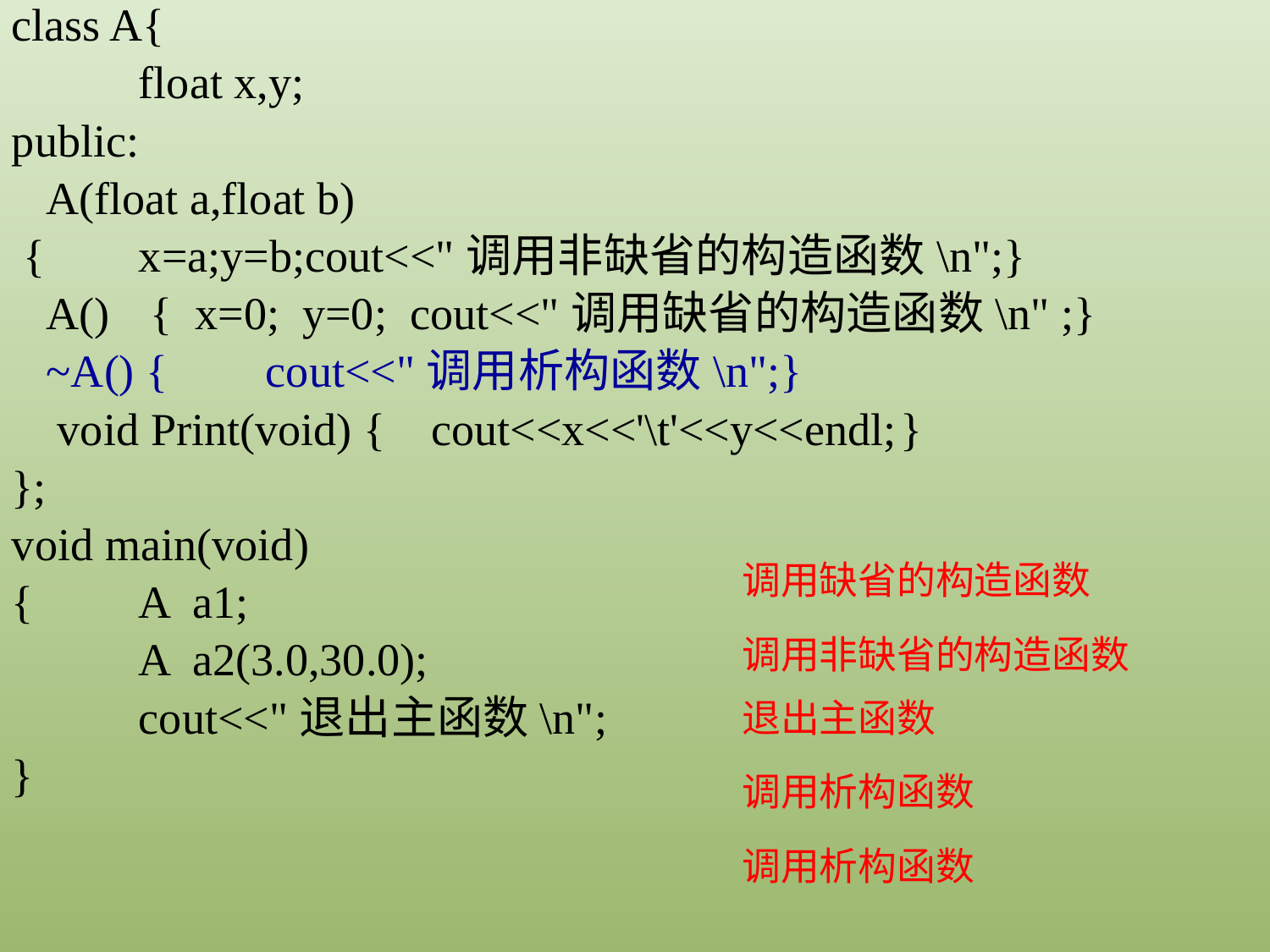

class A{
	float x,y;
public:
   A(float a,float b)
 {	x=a;y=b;cout<<"调用非缺省的构造函数\n";}
   A()	 {  x=0;  y=0;  cout<<"调用缺省的构造函数\n" ;}
   ~A() {	cout<<"调用析构函数\n";}
    void Print(void) {    cout<<x<<'\t'<<y<<endl;	}
};
void main(void)
{	A  a1;
	A  a2(3.0,30.0);
	cout<<"退出主函数\n";
}
调用缺省的构造函数
调用非缺省的构造函数
退出主函数
调用析构函数
调用析构函数
675